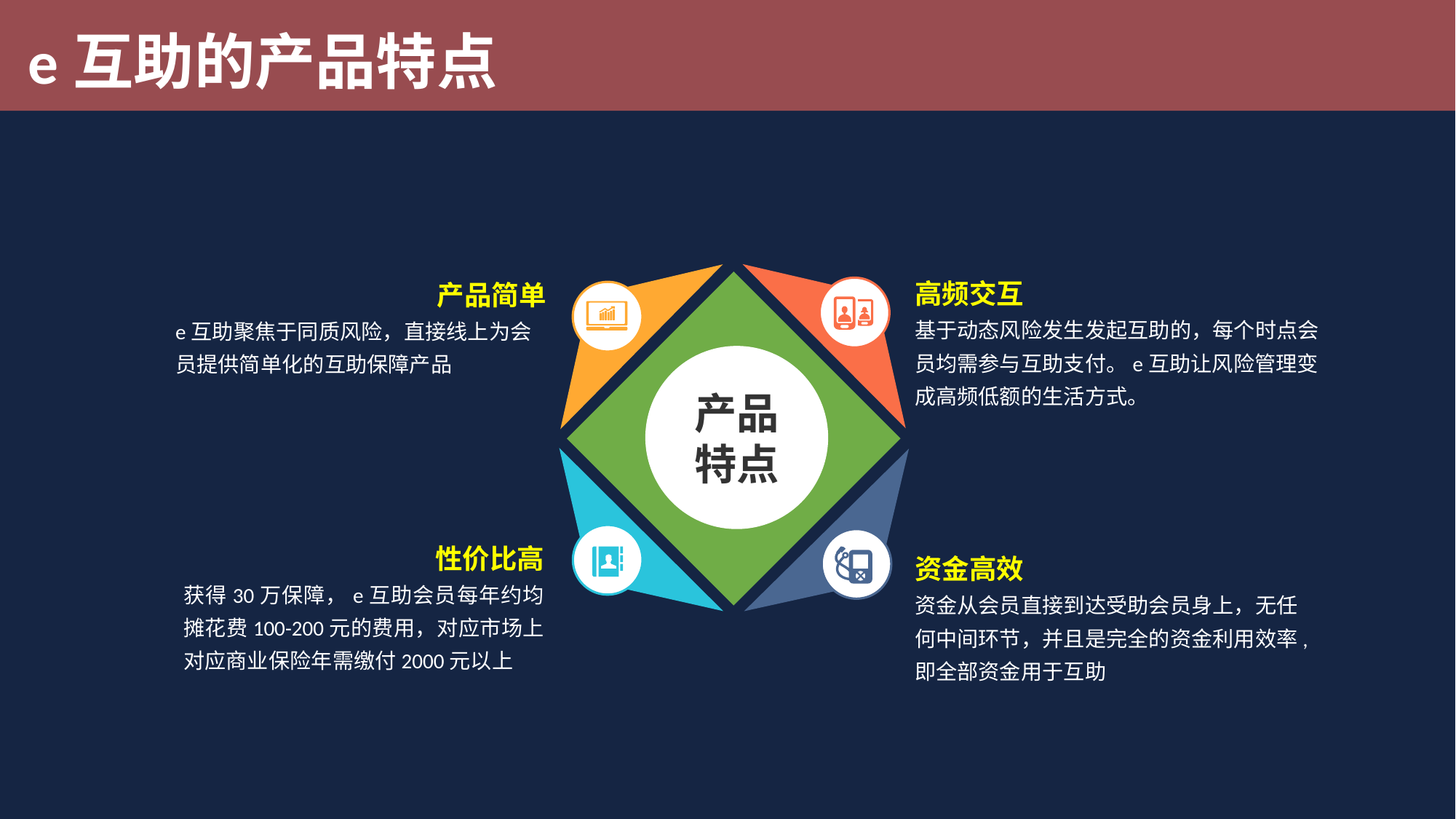

e互助的产品特点
高频交互
基于动态风险发生发起互助的，每个时点会员均需参与互助支付。e互助让风险管理变成高频低额的生活方式。
产品简单
e互助聚焦于同质风险，直接线上为会员提供简单化的互助保障产品

产品
特点

性价比高
获得30万保障，e互助会员每年约均摊花费100-200元的费用，对应市场上对应商业保险年需缴付2000元以上

资金高效
资金从会员直接到达受助会员身上，无任何中间环节，并且是完全的资金利用效率,即全部资金用于互助